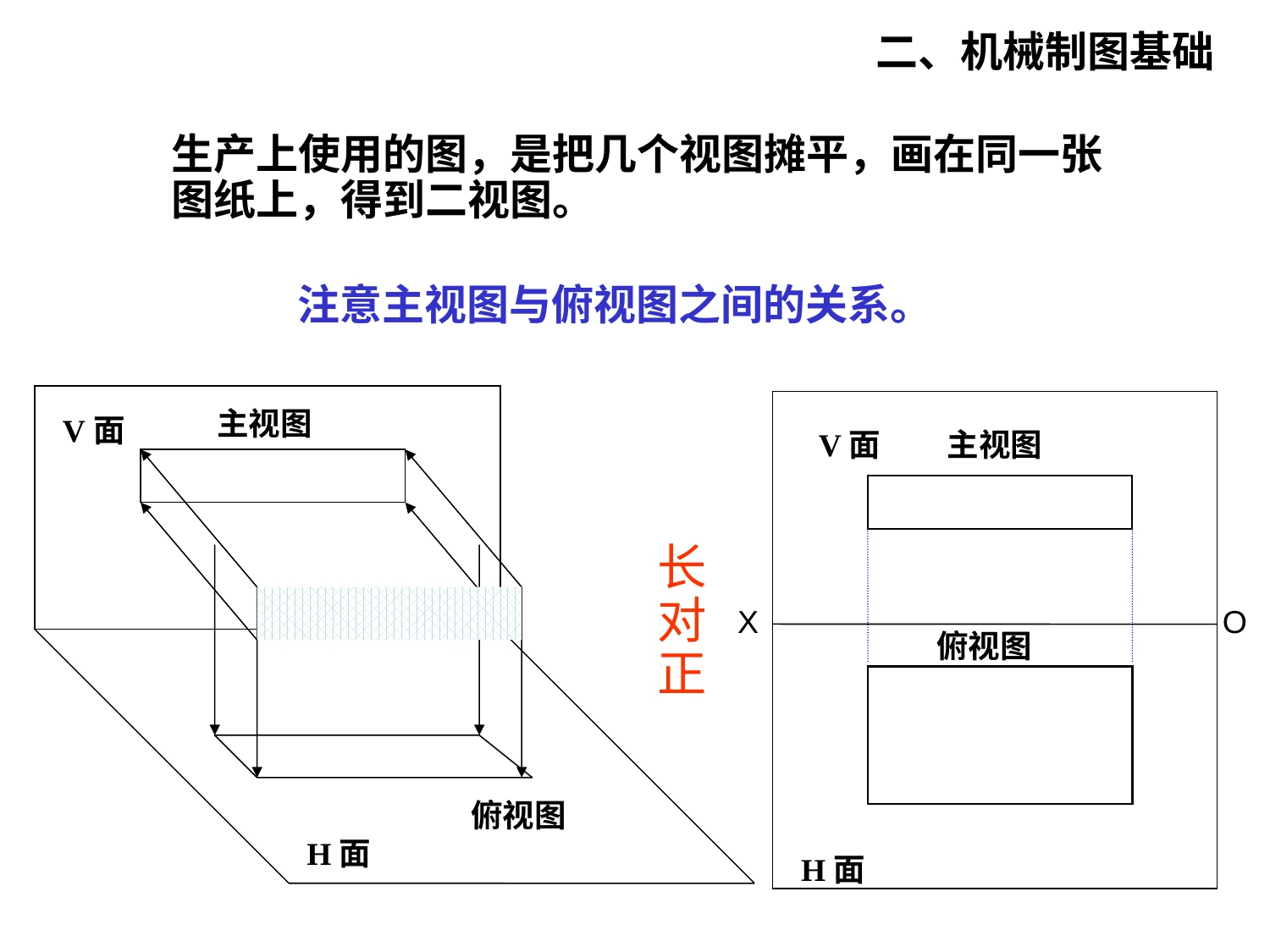

二、机械制图基础
生产上使用的图，是把几个视图摊平，画在同一张图纸上，得到二视图。
注意主视图与俯视图之间的关系。

V面

H面

主视图
V面
主视图

长对正

X
O

俯视图

俯视图
H面